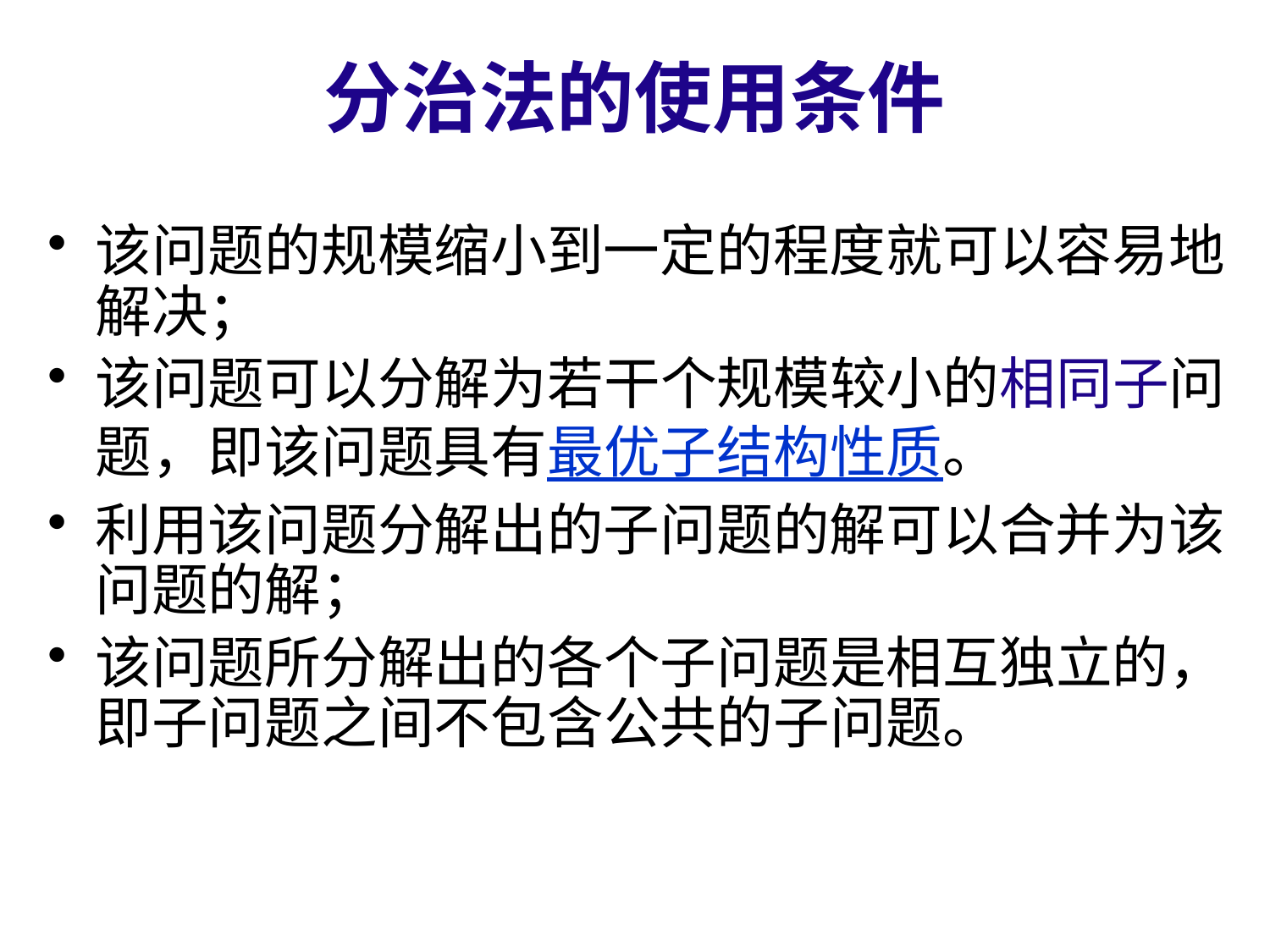

# 分治法的使用条件
该问题的规模缩小到一定的程度就可以容易地解决；
该问题可以分解为若干个规模较小的相同子问题，即该问题具有最优子结构性质。
利用该问题分解出的子问题的解可以合并为该问题的解；
该问题所分解出的各个子问题是相互独立的，即子问题之间不包含公共的子问题。